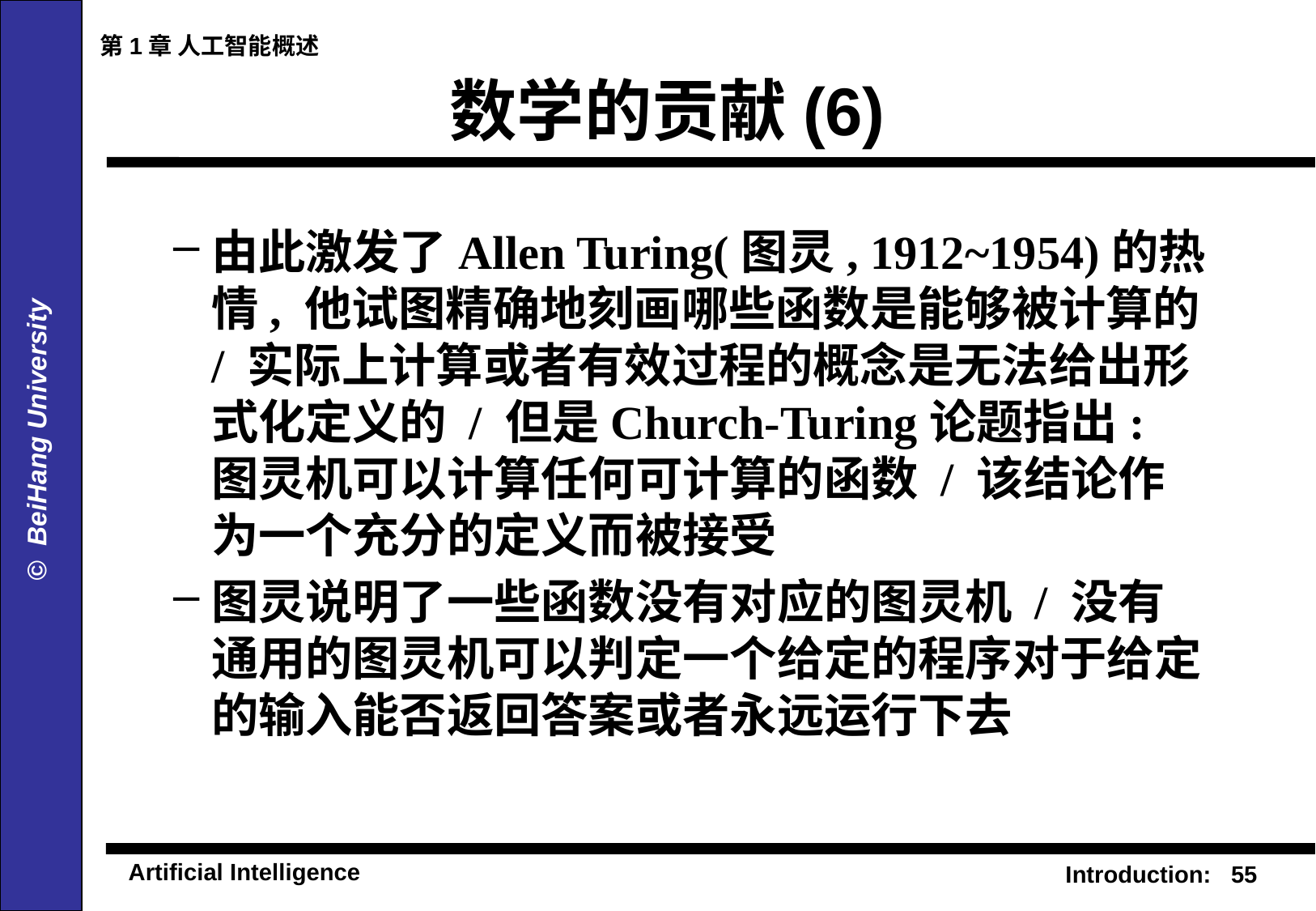

第1章 人工智能概述
# 数学的贡献(6)
由此激发了Allen Turing(图灵, 1912~1954)的热情, 他试图精确地刻画哪些函数是能够被计算的 / 实际上计算或者有效过程的概念是无法给出形式化定义的 / 但是Church-Turing论题指出: 图灵机可以计算任何可计算的函数 / 该结论作为一个充分的定义而被接受
图灵说明了一些函数没有对应的图灵机 / 没有通用的图灵机可以判定一个给定的程序对于给定的输入能否返回答案或者永远运行下去